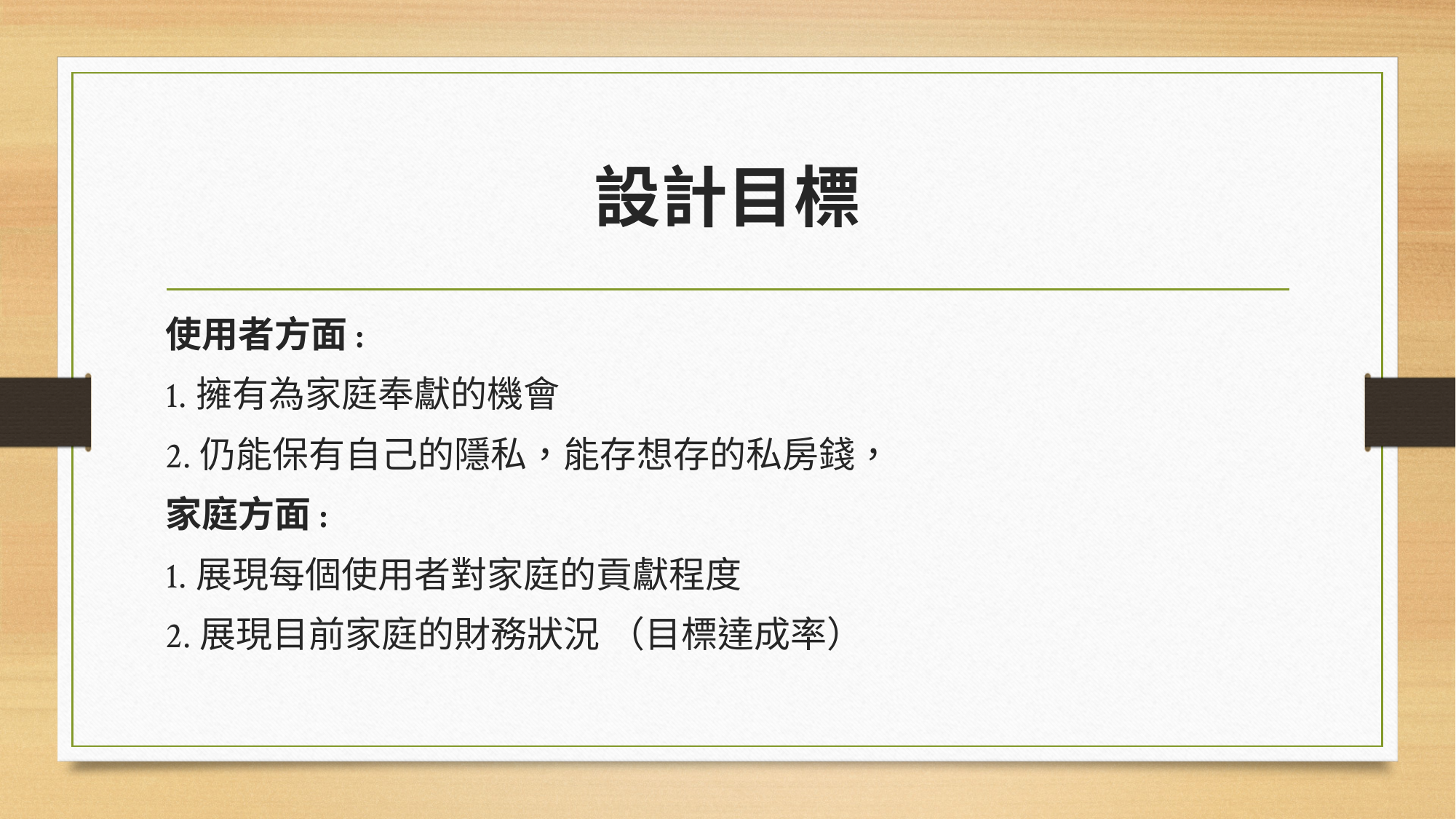

# 設計目標
使用者方面:
1.擁有為家庭奉獻的機會
2.仍能保有自己的隱私，能存想存的私房錢，
家庭方面:
1.展現每個使用者對家庭的貢獻程度
2.展現目前家庭的財務狀況 （目標達成率）